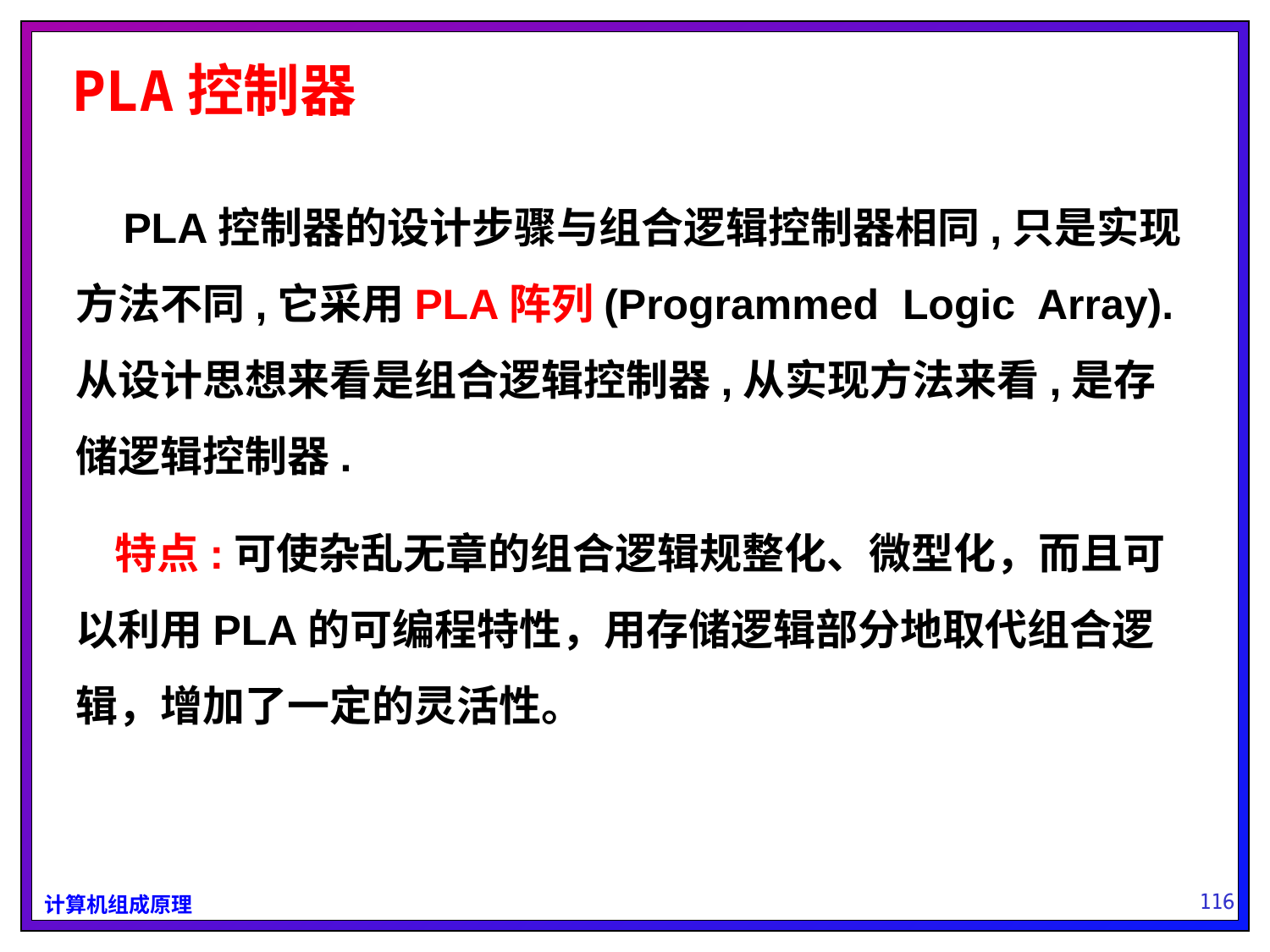

PLA控制器
    PLA控制器的设计步骤与组合逻辑控制器相同,只是实现方法不同,它采用PLA阵列(Programmed  Logic  Array). 从设计思想来看是组合逻辑控制器,从实现方法来看,是存储逻辑控制器.
   特点:可使杂乱无章的组合逻辑规整化、微型化，而且可以利用PLA的可编程特性，用存储逻辑部分地取代组合逻辑，增加了一定的灵活性。